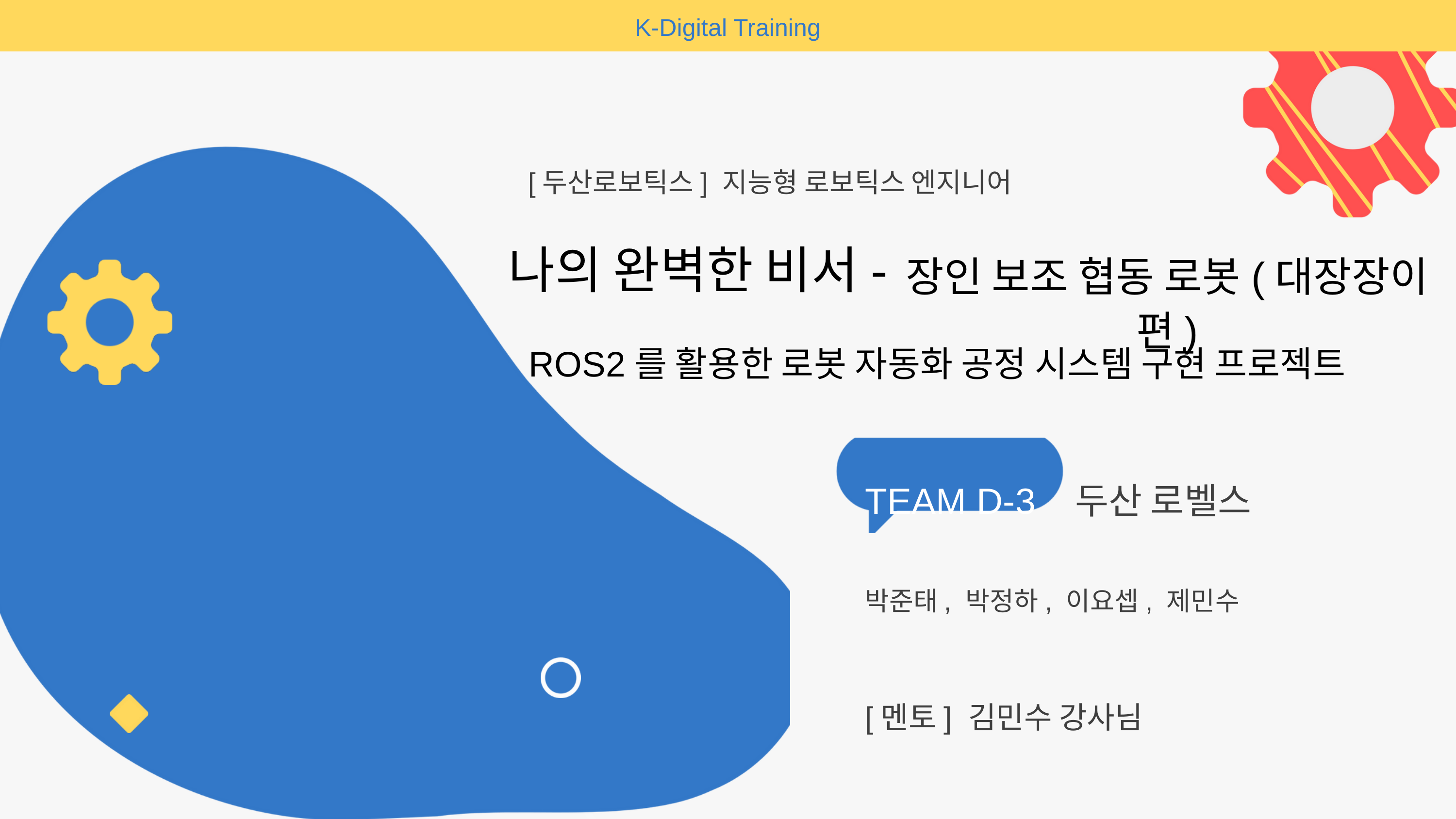

K-Digital Training

[두산로보틱스] 지능형 로보틱스 엔지니어
나의 완벽한 비서-
장인 보조 협동 로봇(대장장이 편)

ROS2를 활용한 로봇 자동화 공정 시스템 구현 프로젝트

TEAM D-3   두산 로벨스

박준태, 박정하, 이요셉, 제민수

[멘토] 김민수 강사님